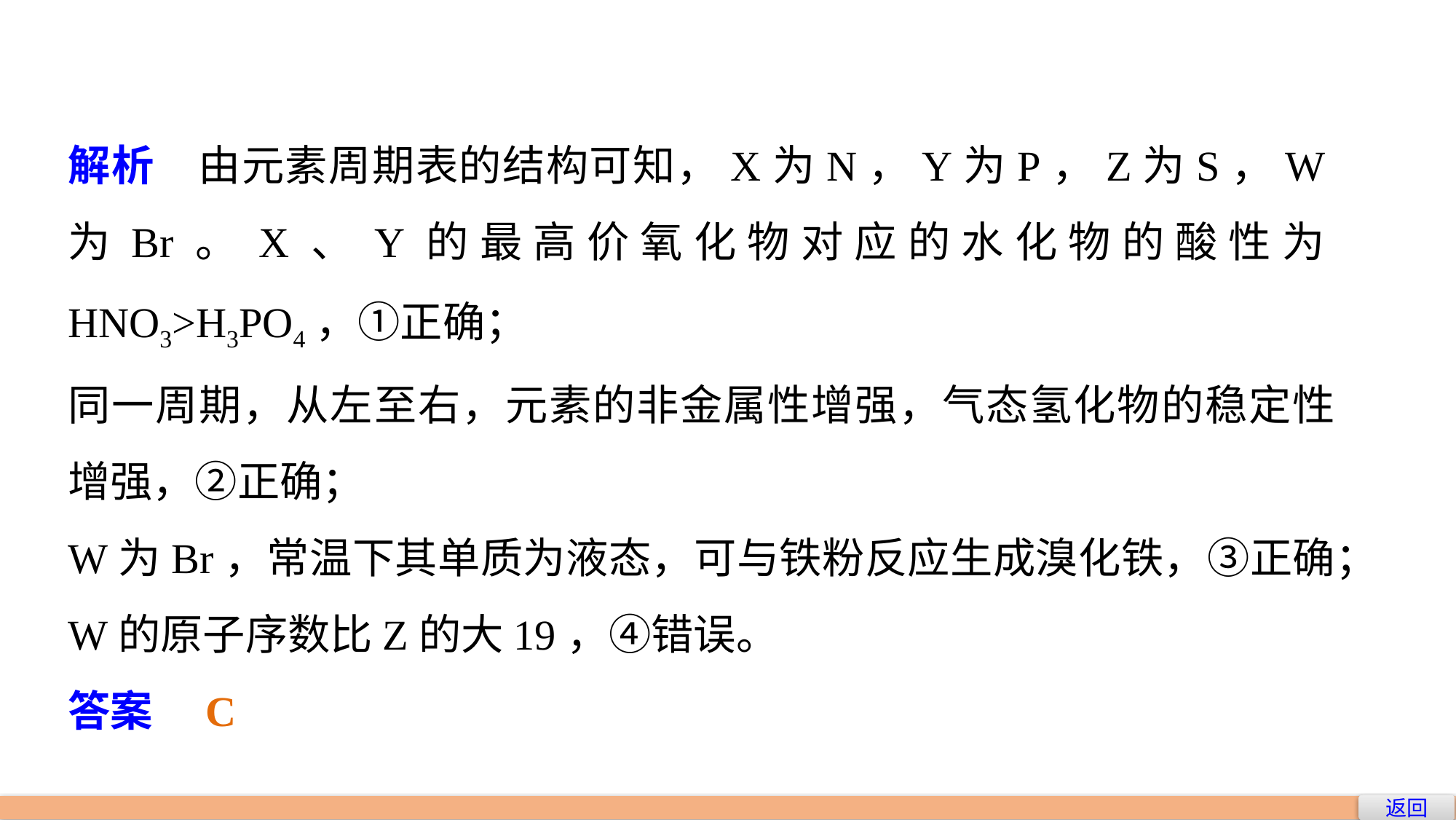

解析　由元素周期表的结构可知，X为N，Y为P，Z为S，W为Br。X、Y的最高价氧化物对应的水化物的酸性为HNO3>H3PO4，①正确；
同一周期，从左至右，元素的非金属性增强，气态氢化物的稳定性增强，②正确；
W为Br，常温下其单质为液态，可与铁粉反应生成溴化铁，③正确；W的原子序数比Z的大19，④错误。
答案　C
返回